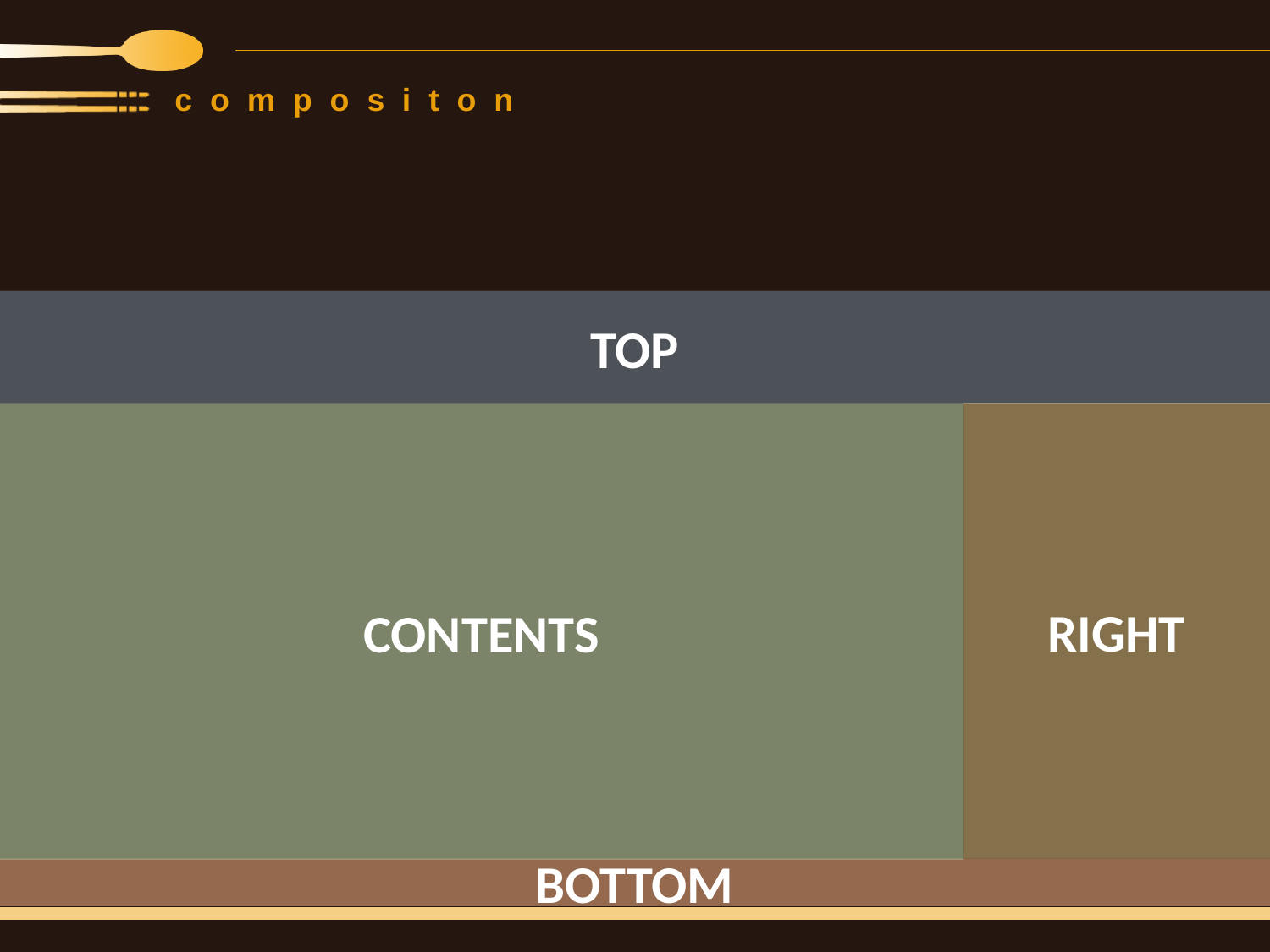

compositon
# 메인 화면 구성
TOP
RIGHT
CONTENTS
BOTTOM